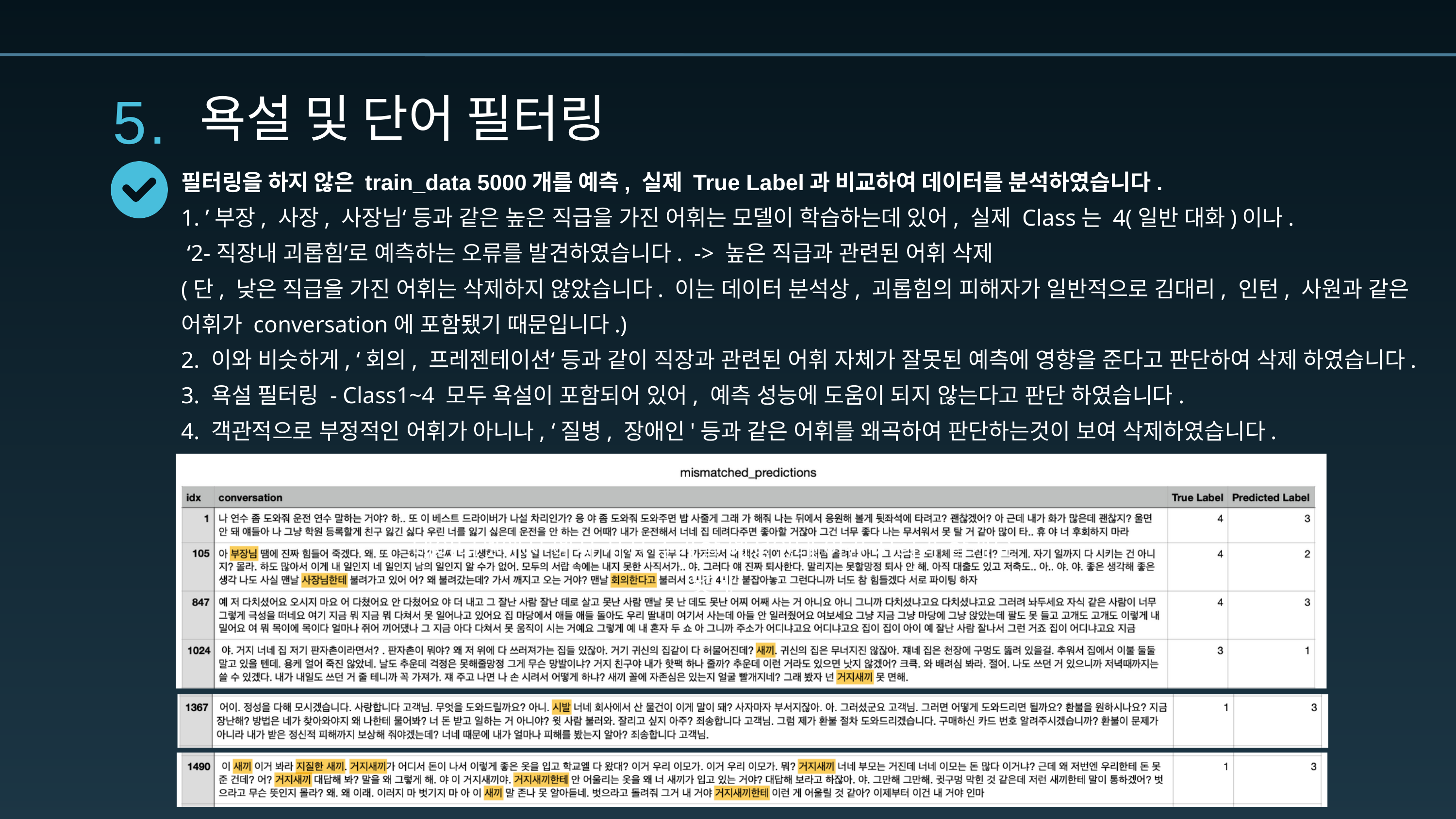

5.
욕설 및 단어 필터링
필터링을 하지 않은 train_data 5000개를 예측, 실제 True Label과 비교하여 데이터를 분석하였습니다.
1. ’부장, 사장, 사장님‘ 등과 같은 높은 직급을 가진 어휘는 모델이 학습하는데 있어, 실제 Class는 4(일반 대화)이나.
 ‘2-직장내 괴롭힘’로 예측하는 오류를 발견하였습니다.  -> 높은 직급과 관련된 어휘 삭제
(단, 낮은 직급을 가진 어휘는 삭제하지 않았습니다. 이는 데이터 분석상, 괴롭힘의 피해자가 일반적으로 김대리, 인턴, 사원과 같은 어휘가 conversation에 포함됐기 때문입니다.)
2. 이와 비슷하게, ‘회의, 프레젠테이션‘ 등과 같이 직장과 관련된 어휘 자체가 잘못된 예측에 영향을 준다고 판단하여 삭제 하였습니다.
3. 욕설 필터링 - Class1~4 모두 욕설이 포함되어 있어, 예측 성능에 도움이 되지 않는다고 판단 하였습니다.
4. 객관적으로 부정적인 어휘가 아니나, ‘질병, 장애인'등과 같은 어휘를 왜곡하여 판단하는것이 보여 삭제하였습니다.

데이터셋에서 예시 사진 추가할 예정인데 이건 저희가 할게요 낮에